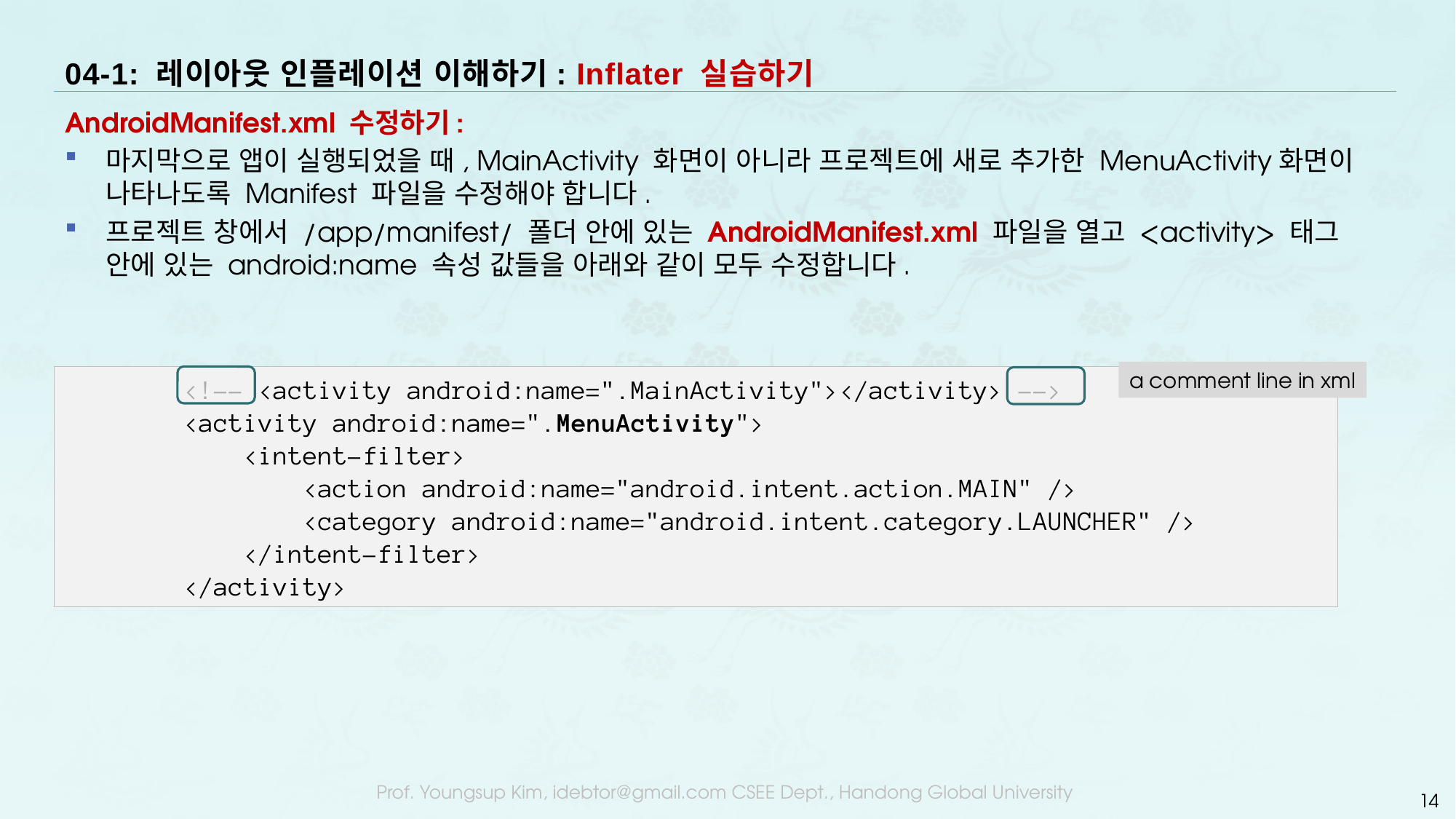

# 04-1: 레이아웃 인플레이션 이해하기: Inflater 실습하기
AndroidManifest.xml 수정하기:
마지막으로 앱이 실행되었을 때, MainActivity 화면이 아니라 프로젝트에 새로 추가한 MenuActivity화면이 나타나도록 Manifest 파일을 수정해야 합니다.
프로젝트 창에서 /app/manifest/ 폴더 안에 있는 AndroidManifest.xml 파일을 열고 <activity> 태그 안에 있는 android:name 속성 값들을 아래와 같이 모두 수정합니다.

a comment line in xml
        <!-- <activity android:name=".MainActivity"></activity> -->
        <activity android:name=".MenuActivity">
            <intent-filter>
                <action android:name="android.intent.action.MAIN" />
                <category android:name="android.intent.category.LAUNCHER" />
            </intent-filter>
        </activity>

14